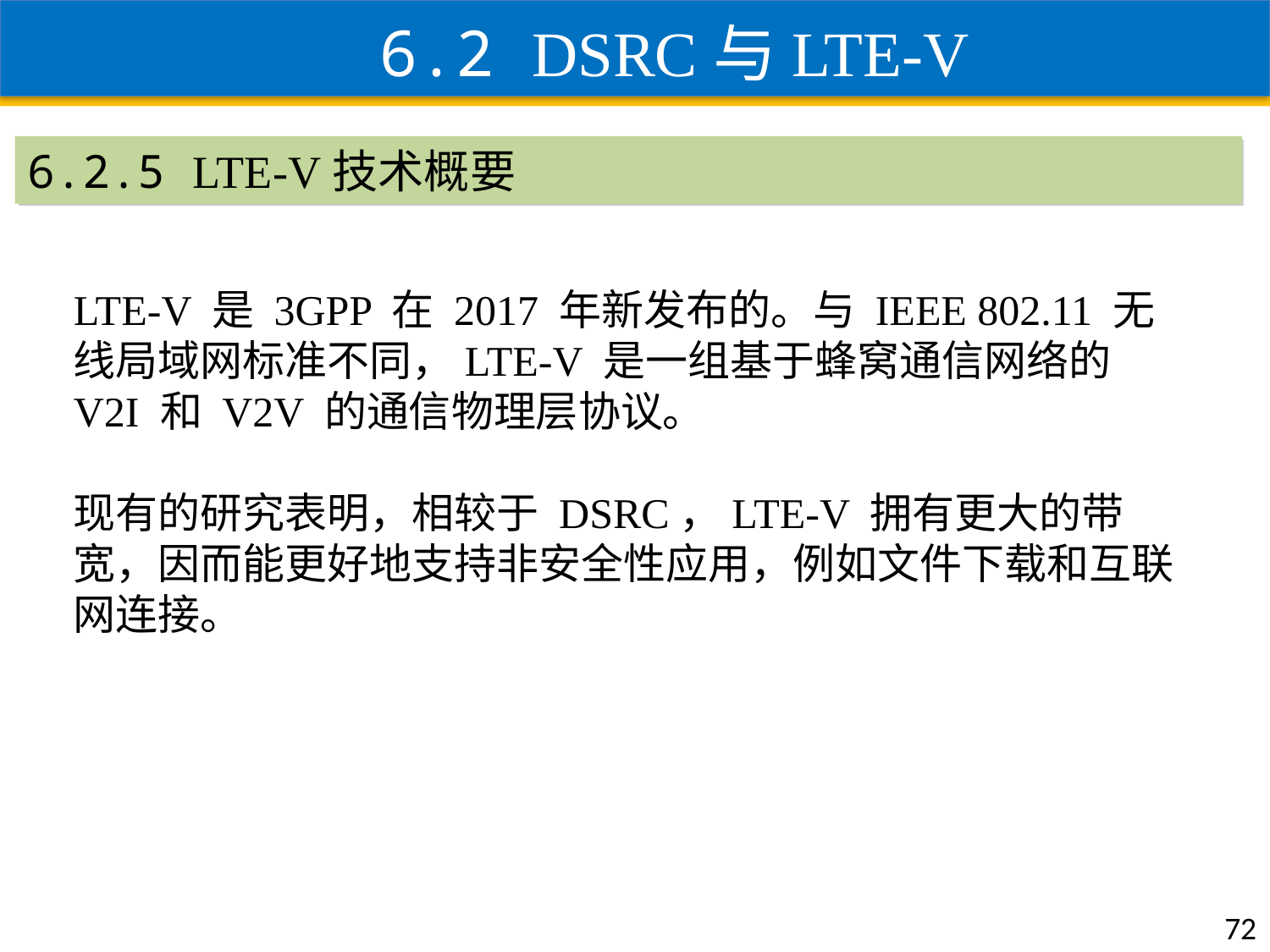

6.2 DSRC与LTE-V
6.2.5 LTE-V技术概要

LTE-V 是 3GPP 在 2017 年新发布的。与 IEEE 802.11 无线局域网标准不同，LTE-V 是一组基于蜂窝通信网络的 V2I 和 V2V 的通信物理层协议。

现有的研究表明，相较于 DSRC，LTE-V 拥有更大的带宽，因而能更好地支持非安全性应用，例如文件下载和互联网连接。
72